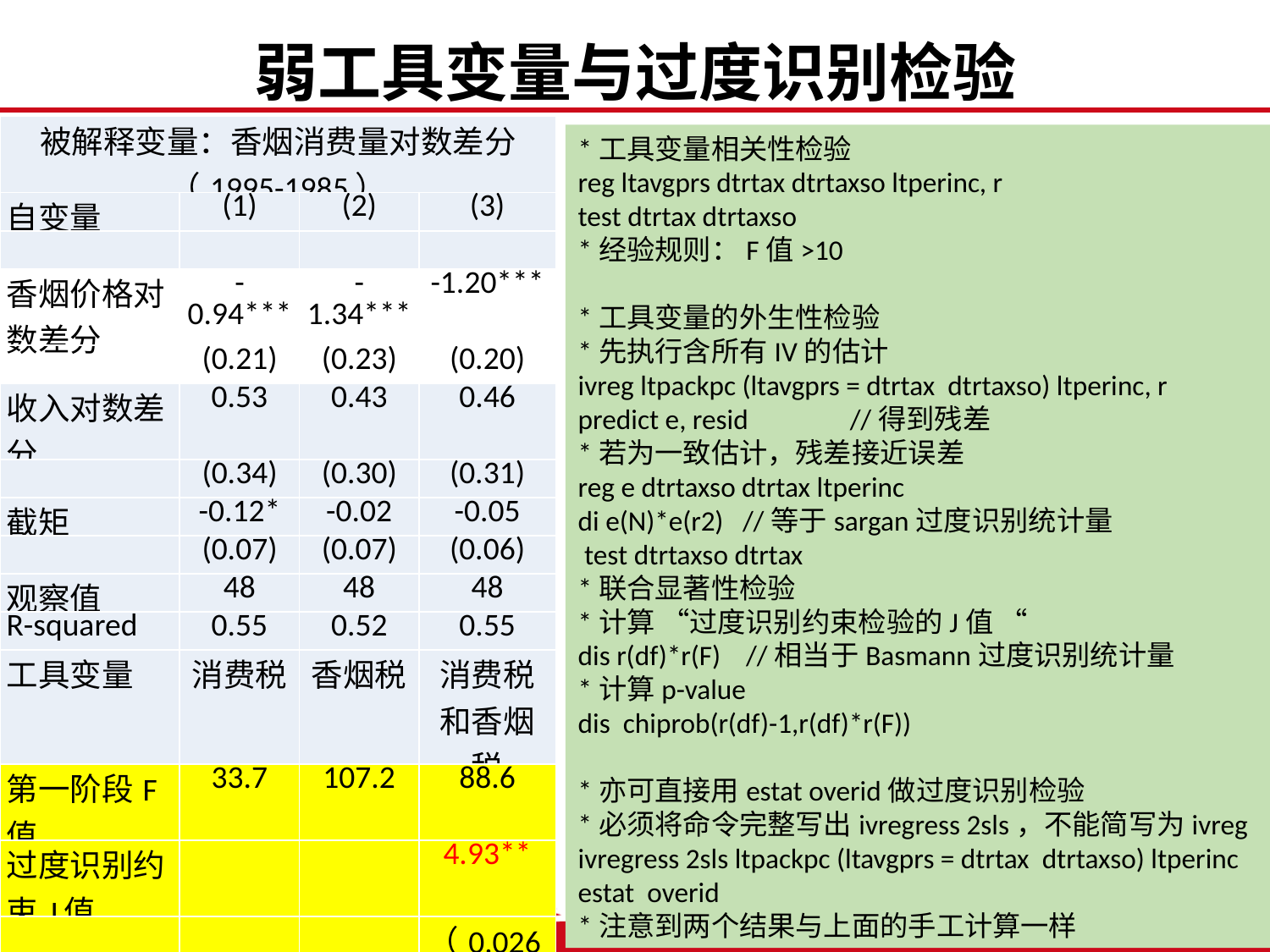

弱工具变量与过度识别检验
| 被解释变量：香烟消费量对数差分（1995-1985） |  |  |  |
| --- | --- | --- | --- |
| 自变量 | (1) | (2) | (3) |
|  |  |  |  |
| 香烟价格对数差分 | -0.94\*\*\* | -1.34\*\*\* | -1.20\*\*\* |
|  | (0.21) | (0.23) | (0.20) |
| 收入对数差分 | 0.53 | 0.43 | 0.46 |
|  | (0.34) | (0.30) | (0.31) |
| 截矩 | -0.12\* | -0.02 | -0.05 |
|  | (0.07) | (0.07) | (0.06) |
| 观察值 | 48 | 48 | 48 |
| R-squared | 0.55 | 0.52 | 0.55 |
| 工具变量 | 消费税 | 香烟税 | 消费税和香烟税 |
| 第一阶段F值 | 33.7 | 107.2 | 88.6 |
| 过度识别约束J值 |  |  | 4.93\*\* |
|  |  |  | （0.026） |
*工具变量相关性检验
reg ltavgprs dtrtax dtrtaxso ltperinc, r
test dtrtax dtrtaxso
*经验规则：F值>10

*工具变量的外生性检验
*先执行含所有IV的估计
ivreg ltpackpc (ltavgprs = dtrtax  dtrtaxso) ltperinc, r
predict e, resid                //得到残差
*若为一致估计，残差接近误差
reg e dtrtaxso dtrtax ltperinc
di e(N)*e(r2)   //等于sargan过度识别统计量
 test dtrtaxso dtrtax
*联合显著性检验
*计算 “过度识别约束检验的J值 “
dis r(df)*r(F)    //相当于Basmann过度识别统计量
*计算p-value
dis  chiprob(r(df)-1,r(df)*r(F))

*亦可直接用estat overid做过度识别检验
*必须将命令完整写出ivregress 2sls，不能简写为ivreg
ivregress 2sls ltpackpc (ltavgprs = dtrtax  dtrtaxso) ltperinc
estat  overid
*注意到两个结果与上面的手工计算一样